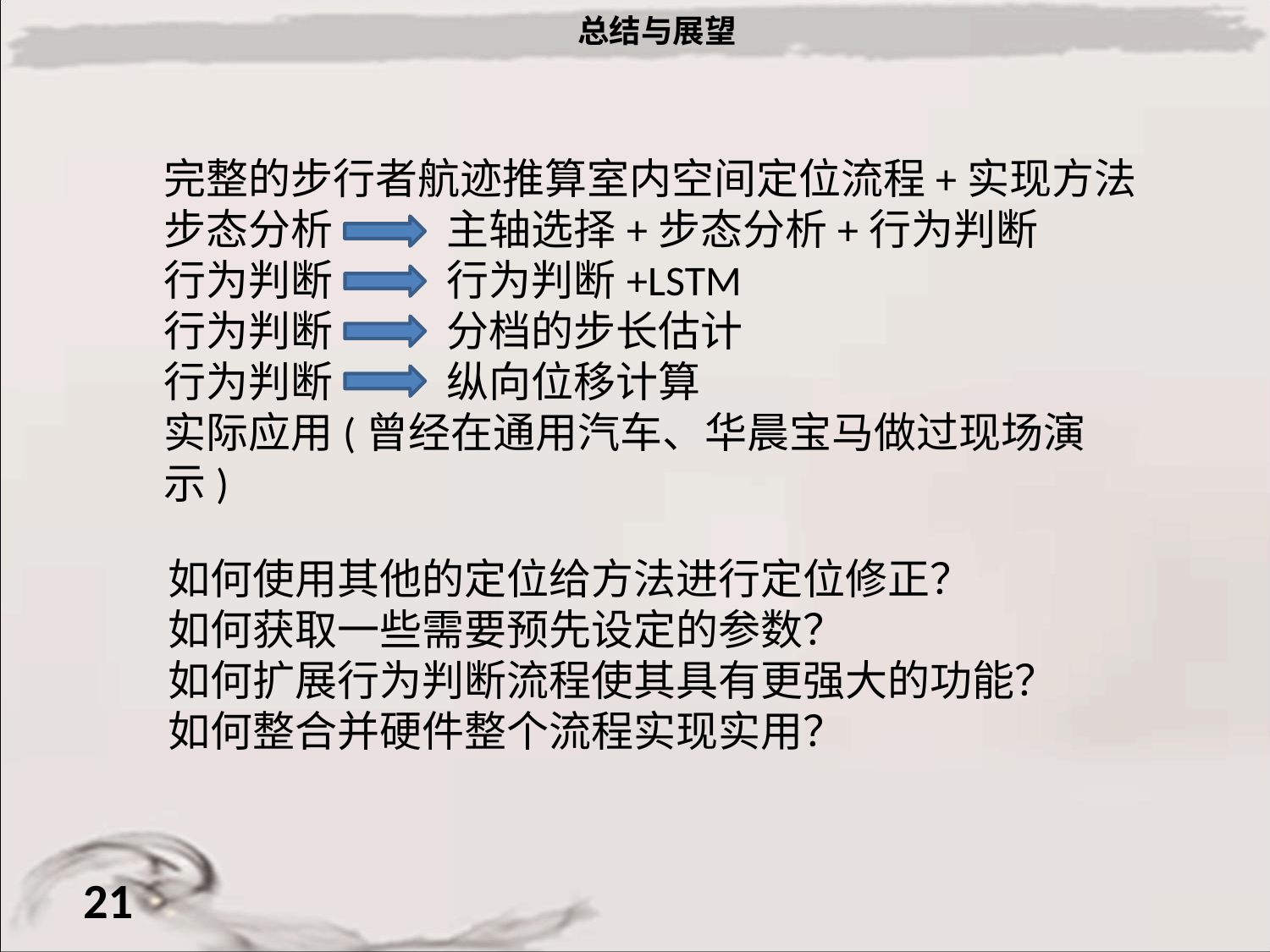

总结与展望
完整的步行者航迹推算室内空间定位流程+实现方法
步态分析            主轴选择+步态分析+行为判断
行为判断            行为判断+LSTM
行为判断            分档的步长估计
行为判断            纵向位移计算
实际应用(曾经在通用汽车、华晨宝马做过现场演示)

如何使用其他的定位给方法进行定位修正？
如何获取一些需要预先设定的参数？
如何扩展行为判断流程使其具有更强大的功能？
如何整合并硬件整个流程实现实用？

21